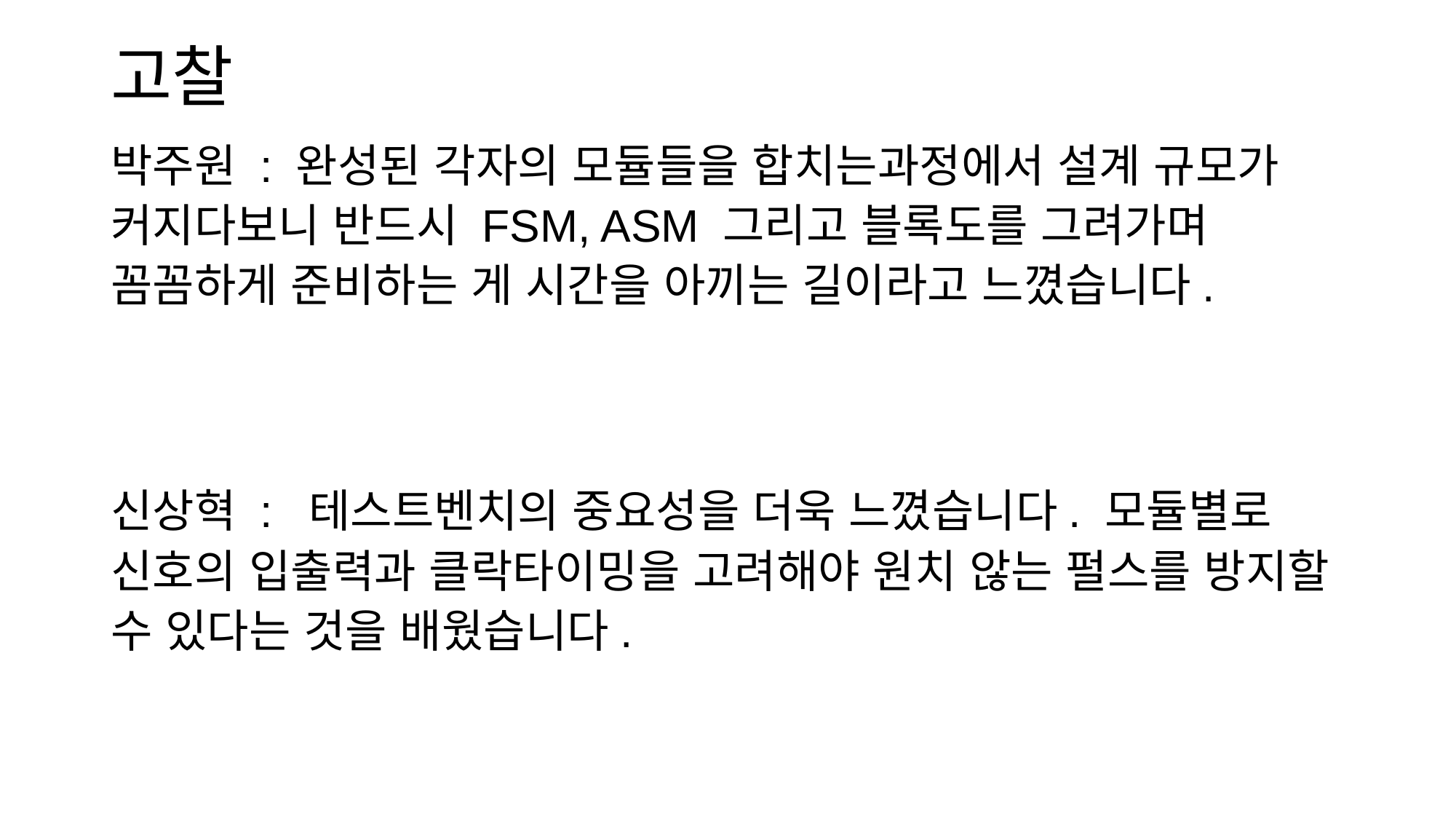

# 고찰
박주원 : 완성된 각자의 모듈들을 합치는과정에서 설계 규모가 커지다보니 반드시 FSM, ASM 그리고 블록도를 그려가며 꼼꼼하게 준비하는 게 시간을 아끼는 길이라고 느꼈습니다.

신상혁 :  테스트벤치의 중요성을 더욱 느꼈습니다. 모듈별로 신호의 입출력과 클락타이밍을 고려해야 원치 않는 펄스를 방지할 수 있다는 것을 배웠습니다.